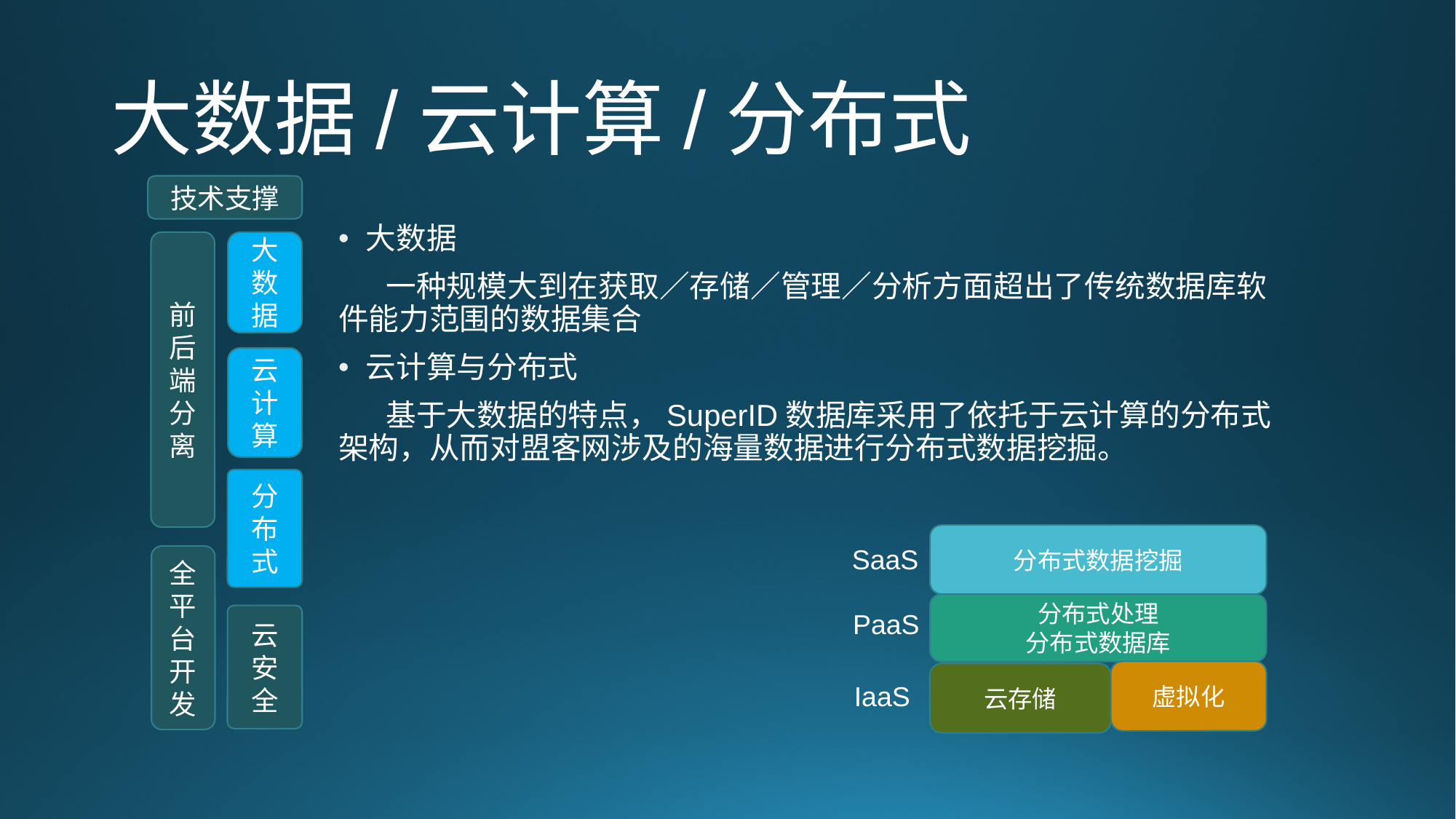

# 大数据/云计算/分布式
技术支撑
大数据
      一种规模大到在获取／存储／管理／分析方面超出了传统数据库软件能力范围的数据集合
云计算与分布式
      基于大数据的特点，SuperID数据库采用了依托于云计算的分布式架构，从而对盟客网涉及的海量数据进行分布式数据挖掘。

前后端分离
大数据
云计算
分布式
分布式数据挖掘
SaaS
全平台开发
分布式处理
分布式数据库
PaaS
云安全
虚拟化
云存储
IaaS